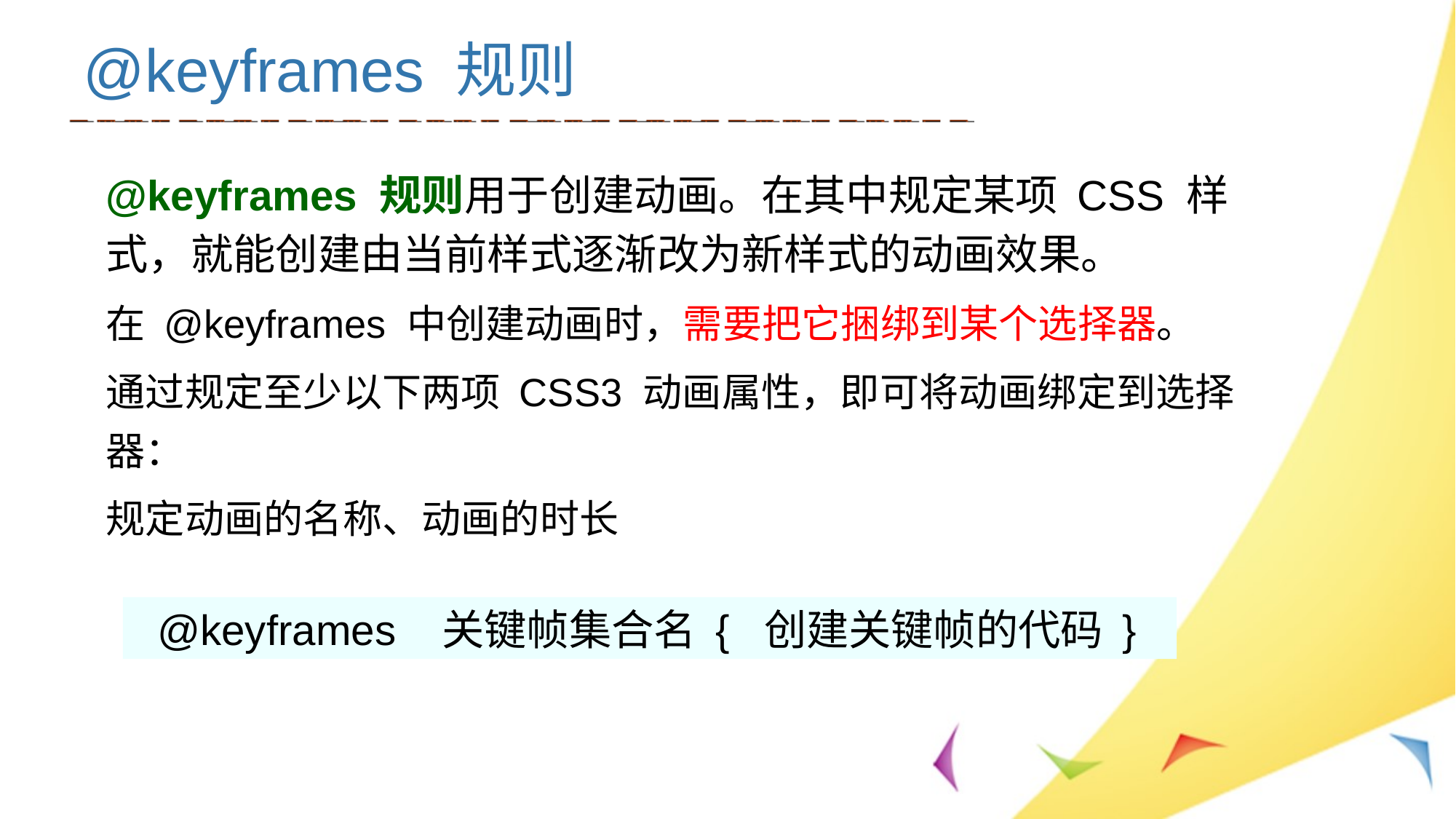

# @keyframes 规则
@keyframes 规则用于创建动画。在其中规定某项 CSS 样式，就能创建由当前样式逐渐改为新样式的动画效果。
在 @keyframes 中创建动画时，需要把它捆绑到某个选择器。
通过规定至少以下两项 CSS3 动画属性，即可将动画绑定到选择器：
规定动画的名称、动画的时长
  @keyframes   关键帧集合名 {  创建关键帧的代码 }